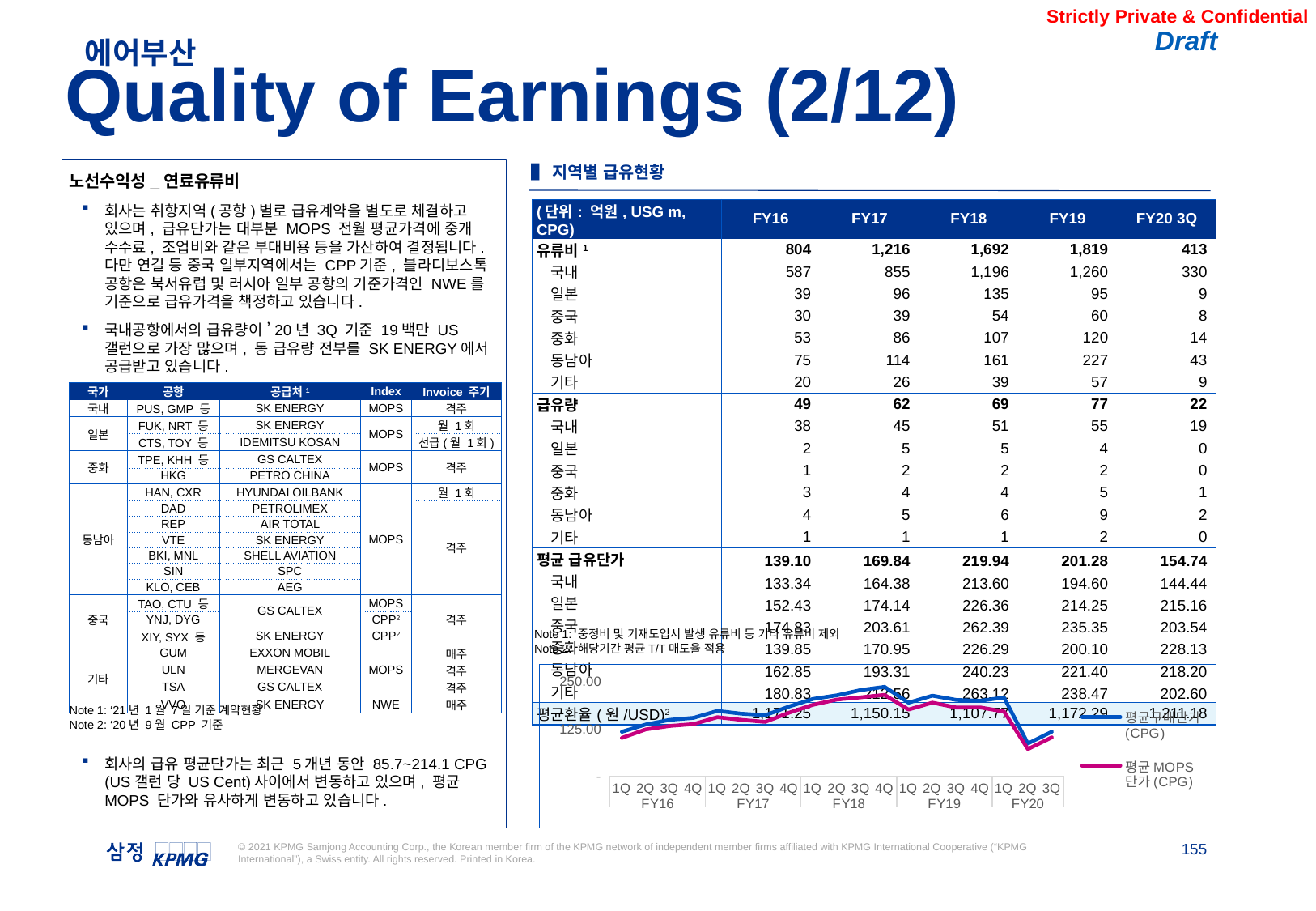

에어부산
Quality of Earnings (2/12)
▌지역별 급유현황

노선수익성_연료유류비
회사는 취항지역(공항)별로 급유계약을 별도로 체결하고 있으며, 급유단가는 대부분 MOPS 전월 평균가격에 중개 수수료, 조업비와 같은 부대비용 등을 가산하여 결정됩니다. 다만 연길 등 중국 일부지역에서는 CPP기준, 블라디보스톡 공항은 북서유럽 및 러시아 일부 공항의 기준가격인 NWE를 기준으로 급유가격을 책정하고 있습니다.
국내공항에서의 급유량이 ’20년 3Q 기준 19백만 US갤런으로 가장 많으며, 동 급유량 전부를 SK ENERGY에서 공급받고 있습니다.

회사의 급유 평균단가는 최근 5개년 동안 85.7~214.1 CPG (US갤런 당 US Cent)사이에서 변동하고 있으며, 평균 MOPS 단가와 유사하게 변동하고 있습니다.

| (단위: 억원, USG m, CPG) | FY16 | FY17 | FY18 | FY19 | FY20 3Q |
| --- | --- | --- | --- | --- | --- |
| 유류비1 | 804 | 1,216 | 1,692 | 1,819 | 413 |
| 국내 | 587 | 855 | 1,196 | 1,260 | 330 |
| 일본 | 39 | 96 | 135 | 95 | 9 |
| 중국 | 30 | 39 | 54 | 60 | 8 |
| 중화 | 53 | 86 | 107 | 120 | 14 |
| 동남아 | 75 | 114 | 161 | 227 | 43 |
| 기타 | 20 | 26 | 39 | 57 | 9 |
| 급유량 | 49 | 62 | 69 | 77 | 22 |
| 국내 | 38 | 45 | 51 | 55 | 19 |
| 일본 | 2 | 5 | 5 | 4 | 0 |
| 중국 | 1 | 2 | 2 | 2 | 0 |
| 중화 | 3 | 4 | 4 | 5 | 1 |
| 동남아 | 4 | 5 | 6 | 9 | 2 |
| 기타 | 1 | 1 | 1 | 2 | 0 |
| 평균 급유단가 | 139.10 | 169.84 | 219.94 | 201.28 | 154.74 |
| 국내 | 133.34 | 164.38 | 213.60 | 194.60 | 144.44 |
| 일본 | 152.43 | 174.14 | 226.36 | 214.25 | 215.16 |
| 중국 | 174.83 | 203.61 | 262.39 | 235.35 | 203.54 |
| 중화 | 139.85 | 170.95 | 226.29 | 200.10 | 228.13 |
| 동남아 | 162.85 | 193.31 | 240.23 | 221.40 | 218.20 |
| 기타 | 180.83 | 212.56 | 263.12 | 238.47 | 202.60 |
| 평균환율(원/USD)2 | 1,171.25 | 1,150.15 | 1,107.77 | 1,172.29 | 1,211.18 |
| 국가 | 공항 | 공급처1 | Index | Invoice 주기 |
| --- | --- | --- | --- | --- |
| 국내 | PUS, GMP 등 | SK ENERGY | MOPS | 격주 |
| 일본 | FUK, NRT 등 | SK ENERGY | MOPS | 월 1회 |
|  | CTS, TOY 등 | IDEMITSU KOSAN |  | 선급(월 1회) |
| 중화 | TPE, KHH 등 | GS CALTEX | MOPS | 격주 |
|  | HKG | PETRO CHINA |  |  |
| 동남아 | HAN, CXR | HYUNDAI OILBANK | MOPS | 월 1회 |
|  | DAD | PETROLIMEX |  | 격주 |
|  | REP | AIR TOTAL |  |  |
|  | VTE | SK ENERGY |  |  |
|  | BKI, MNL | SHELL AVIATION |  |  |
|  | SIN | SPC |  |  |
|  | KLO, CEB | AEG |  |  |
| 중국 | TAO, CTU 등 | GS CALTEX | MOPS | 격주 |
|  | YNJ, DYG |  | CPP2 |  |
|  | XIY, SYX 등 | SK ENERGY | CPP2 |  |
| 기타 | GUM | EXXON MOBIL | MOPS | 매주 |
|  | ULN | MERGEVAN |  | 격주 |
|  | TSA | GS CALTEX |  | 격주 |
|  | VVO | SK ENERGY | NWE | 매주 |
Note 1: 중정비 및 기재도입시 발생 유류비 등 기타 유류비 제외
Note 2: 해당기간 평균T/T매도율 적용

### Chart

| Category | 평균구매단가(CPG) | 평균MOPS단가(CPG) |
|---|---|---|
| 1Q | 116.59333333333332 | 100.46031746031747 |
| 2Q | 135.71333333333334 | 122.76190476190477 |
| 3Q | 148.11666666666667 | 131.9047619047619 |
| 4Q | 153.44333333333333 | 137.0079365079365 |
| 1Q | 171.85 | 155.19841269841274 |
| 2Q | 164.38000000000002 | 148.1031746031746 |
| 3Q | 160.38333333333333 | 142.7777777777778 |
| 4Q | 183.34666666666666 | 166.984126984127 |
| 1Q | 203.25 | 187.63492063492063 |
| 2Q | 212.77333333333334 | 201.65873015873015 |
| 3Q | 226.66333333333333 | 207.5793650793651 |
| 4Q | 235.14333333333335 | 214.0873015873016 |
| 1Q | 193.42999999999998 | 175.23809523809527 |
| 2Q | 211.89333333333332 | 193.6031746031746 |
| 3Q | 200.73666666666668 | 180.65079365079364 |
| 4Q | 198.51333333333332 | 180.92063492063494 |
| 1Q | 206.97000000000003 | 170.12698412698413 |
| 2Q | 85.66000000000001 | 71.0079365079365 |
| 3Q | 116.72666666666667 | 101.91269841269842 |
Note 1: ‘21년 1월 7일 기준 계약현황
Note 2: ‘20년 9월 CPP 기준